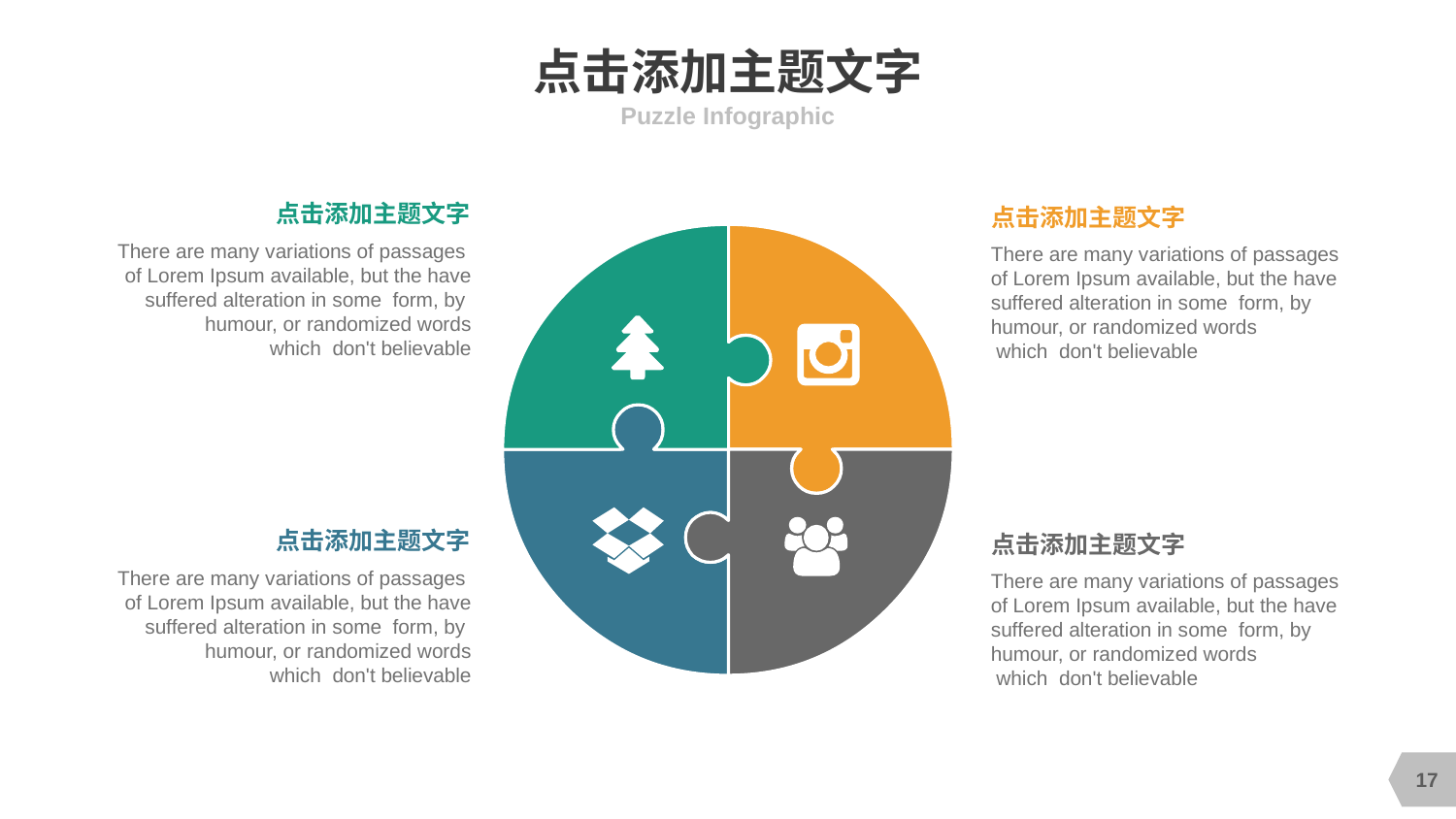

# 点击添加主题文字
Puzzle Infographic
点击添加主题文字
There are many variations of passages
of Lorem Ipsum available, but the have suffered alteration in some  form, by
humour, or randomized words
 which  don't believable
点击添加主题文字
There are many variations of passages
of Lorem Ipsum available, but the have suffered alteration in some  form, by
humour, or randomized words
 which  don't believable

点击添加主题文字
There are many variations of passages
of Lorem Ipsum available, but the have suffered alteration in some  form, by
humour, or randomized words
 which  don't believable
点击添加主题文字
There are many variations of passages
of Lorem Ipsum available, but the have suffered alteration in some  form, by
humour, or randomized words
 which  don't believable
17